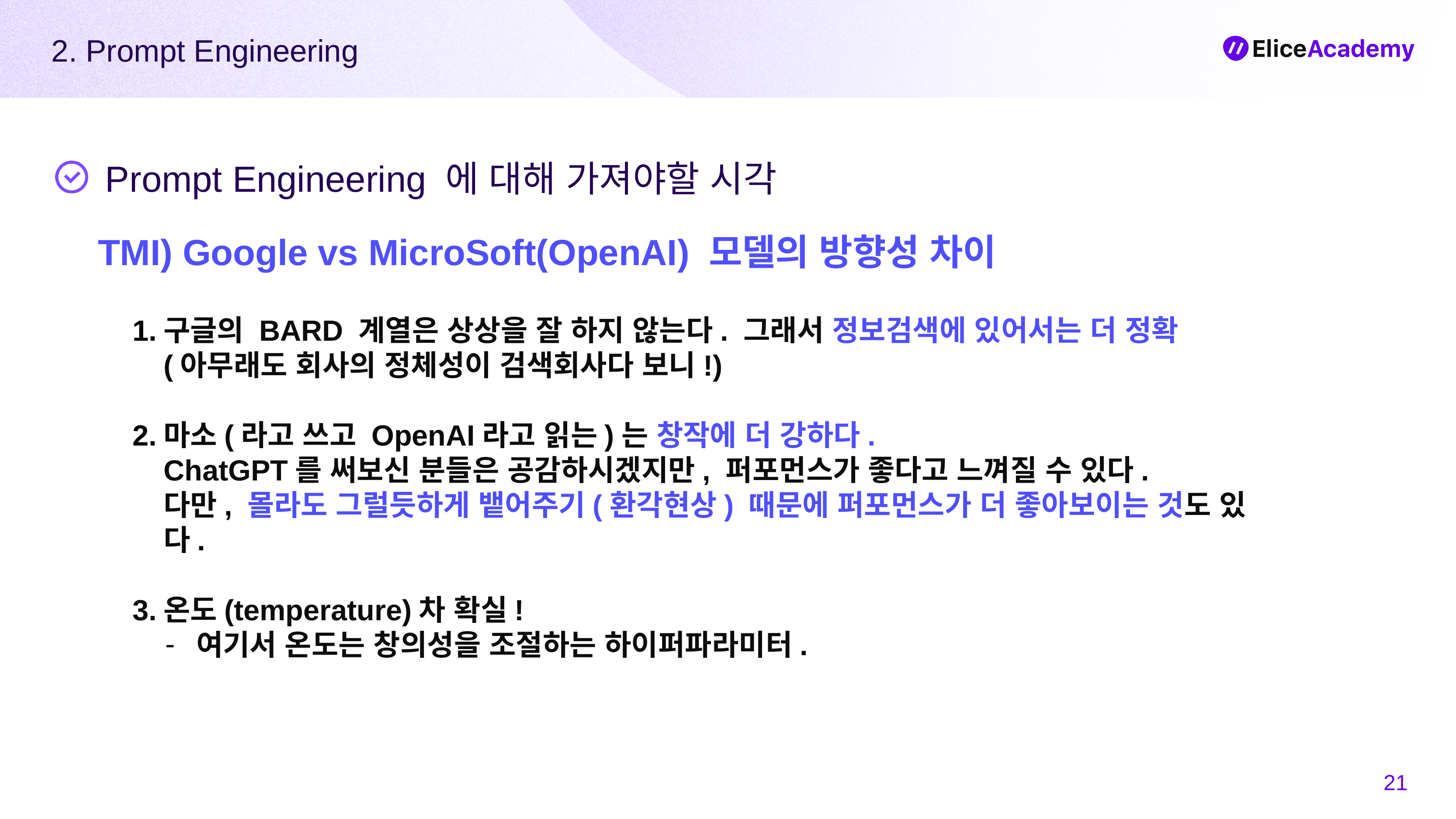

2. Prompt Engineering
Prompt Engineering 에 대해 가져야할 시각
TMI) Google vs MicroSoft(OpenAI) 모델의 방향성 차이

구글의 BARD 계열은 상상을 잘 하지 않는다. 그래서 정보검색에 있어서는 더 정확
(아무래도 회사의 정체성이 검색회사다 보니!)

마소(라고 쓰고 OpenAI라고 읽는)는 창작에 더 강하다.
ChatGPT를 써보신 분들은 공감하시겠지만, 퍼포먼스가 좋다고 느껴질 수 있다.
다만, 몰라도 그럴듯하게 뱉어주기(환각현상) 때문에 퍼포먼스가 더 좋아보이는 것도 있다.

온도(temperature)차 확실!
여기서 온도는 창의성을 조절하는 하이퍼파라미터.

21